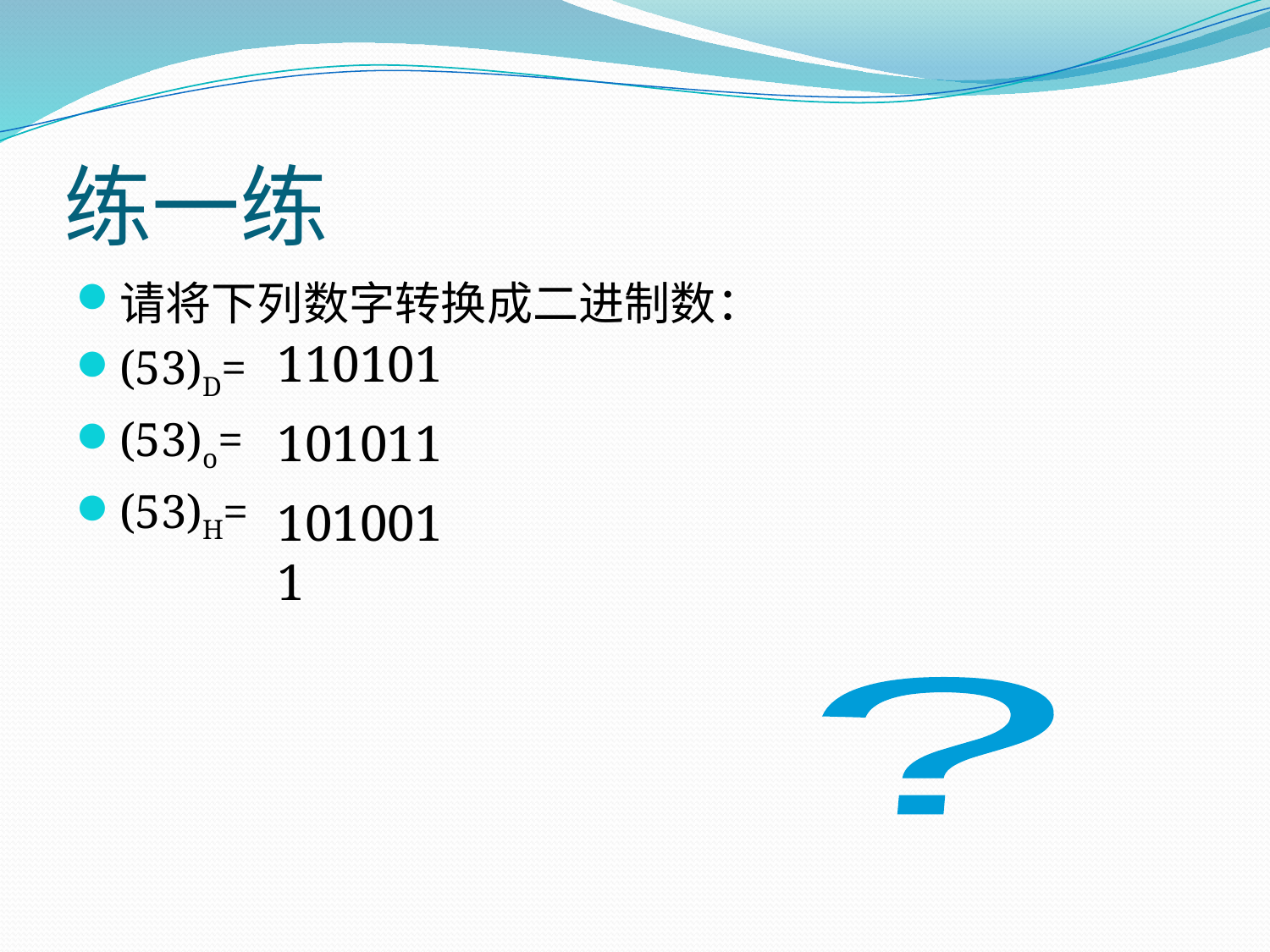

# 练一练
请将下列数字转换成二进制数：
(53)D=
(53)o=
(53)H=

110101
101011
1010011
?